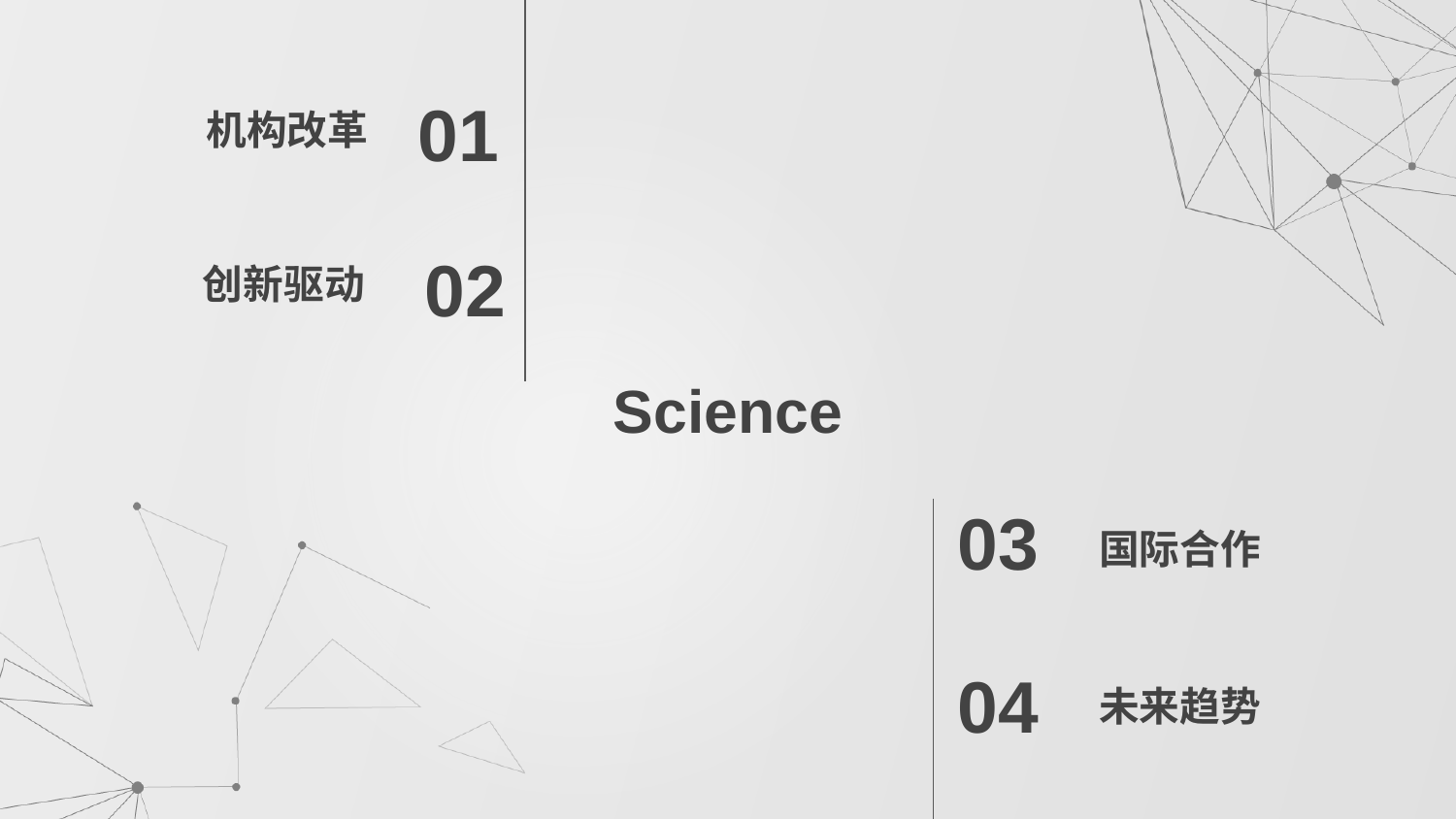

机构改革
01
创新驱动
02
# Science
国际合作
03
未来趋势
04